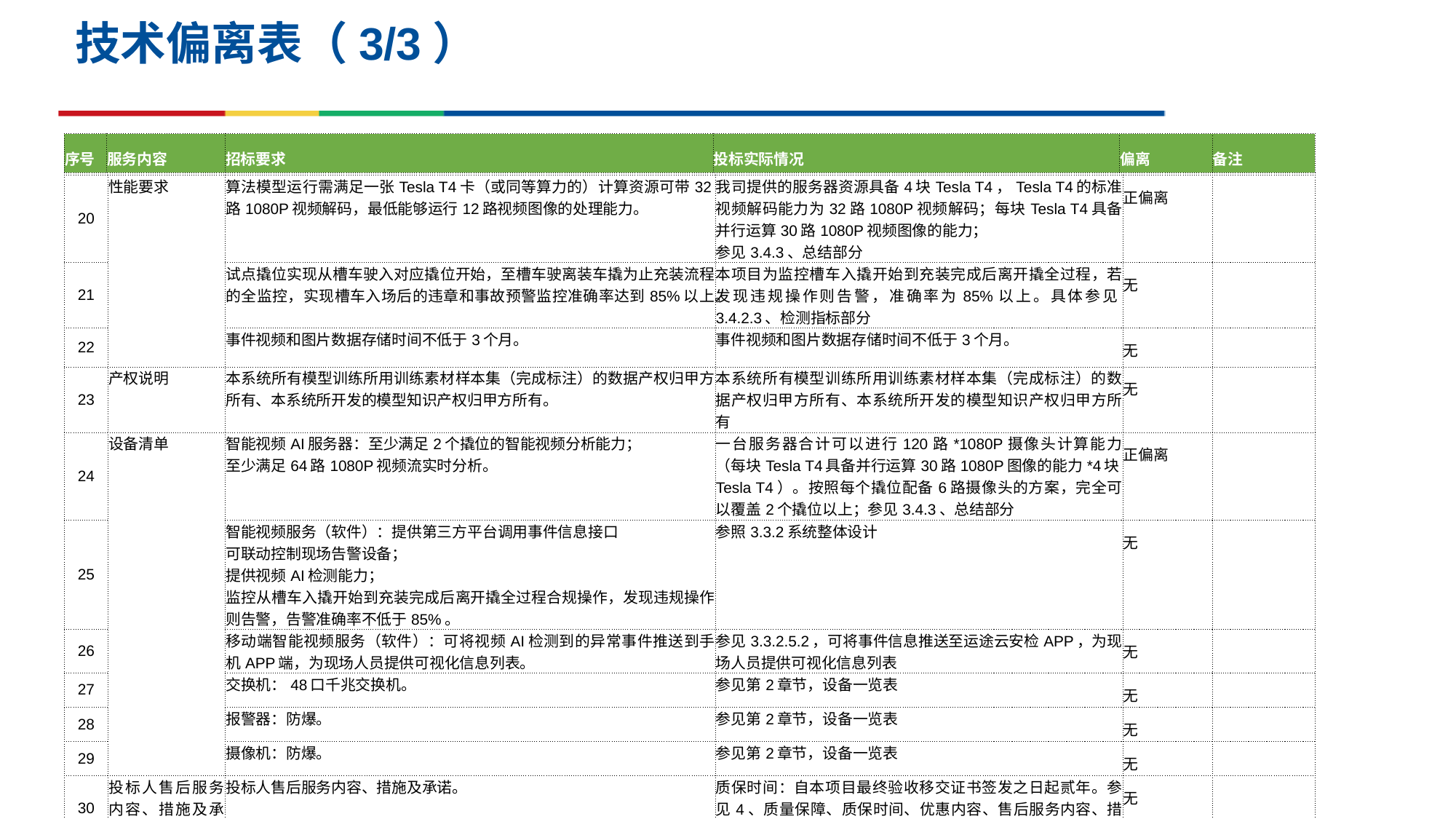

# 技术偏离表（3/3）
| 序号 | 服务内容 | 招标要求 | 投标实际情况 | 偏离 | 备注 |
| --- | --- | --- | --- | --- | --- |
| 20 | 性能要求 | 算法模型运行需满足一张Tesla T4卡（或同等算力的）计算资源可带32路1080P视频解码，最低能够运行12路视频图像的处理能力。 | 我司提供的服务器资源具备4块Tesla T4，Tesla T4的标准视频解码能力为32路1080P视频解码；每块Tesla T4具备并行运算30路1080P视频图像的能力； 参见3.4.3、总结部分 | 正偏离 |  |
| --- | --- | --- | --- | --- | --- |
| 21 |  | 试点撬位实现从槽车驶入对应撬位开始，至槽车驶离装车撬为止充装流程的全监控，实现槽车入场后的违章和事故预警监控准确率达到85%以上。 | 本项目为监控槽车入撬开始到充装完成后离开撬全过程，若发现违规操作则告警，准确率为85%以上。具体参见3.4.2.3、检测指标部分 | 无 |  |
| 22 |  | 事件视频和图片数据存储时间不低于3个月。 | 事件视频和图片数据存储时间不低于3个月。 | 无 |  |
| 23 | 产权说明 | 本系统所有模型训练所用训练素材样本集（完成标注）的数据产权归甲方所有、本系统所开发的模型知识产权归甲方所有。 | 本系统所有模型训练所用训练素材样本集（完成标注）的数据产权归甲方所有、本系统所开发的模型知识产权归甲方所有 | 无 |  |
| 24 | 设备清单 | 智能视频AI服务器：至少满足2个撬位的智能视频分析能力； 至少满足64路1080P视频流实时分析。 | 一台服务器合计可以进行120路\*1080P摄像头计算能力（每块Tesla T4具备并行运算30路1080P图像的能力\*4块Tesla T4）。按照每个撬位配备6路摄像头的方案，完全可以覆盖2个撬位以上；参见3.4.3、总结部分 | 正偏离 |  |
| 25 |  | 智能视频服务（软件）：提供第三方平台调用事件信息接口 可联动控制现场告警设备； 提供视频AI检测能力； 监控从槽车入撬开始到充装完成后离开撬全过程合规操作，发现违规操作则告警，告警准确率不低于85%。 | 参照3.3.2系统整体设计 | 无 |  |
| 26 |  | 移动端智能视频服务（软件）：可将视频AI检测到的异常事件推送到手机APP端，为现场人员提供可视化信息列表。 | 参见3.3.2.5.2，可将事件信息推送至运途云安检APP，为现场人员提供可视化信息列表 | 无 |  |
| 27 |  | 交换机：48口千兆交换机。 | 参见第2章节，设备一览表 | 无 |  |
| 28 |  | 报警器：防爆。 | 参见第2章节，设备一览表 | 无 |  |
| 29 |  | 摄像机：防爆。 | 参见第2章节，设备一览表 | 无 |  |
| 30 | 投标人售后服务内容、措施及承诺 | 投标人售后服务内容、措施及承诺。 | 质保时间：自本项目最终验收移交证书签发之日起贰年。参见4、质量保障、质保时间、优惠内容、售后服务内容、措施及承诺部分 | 无 |  |